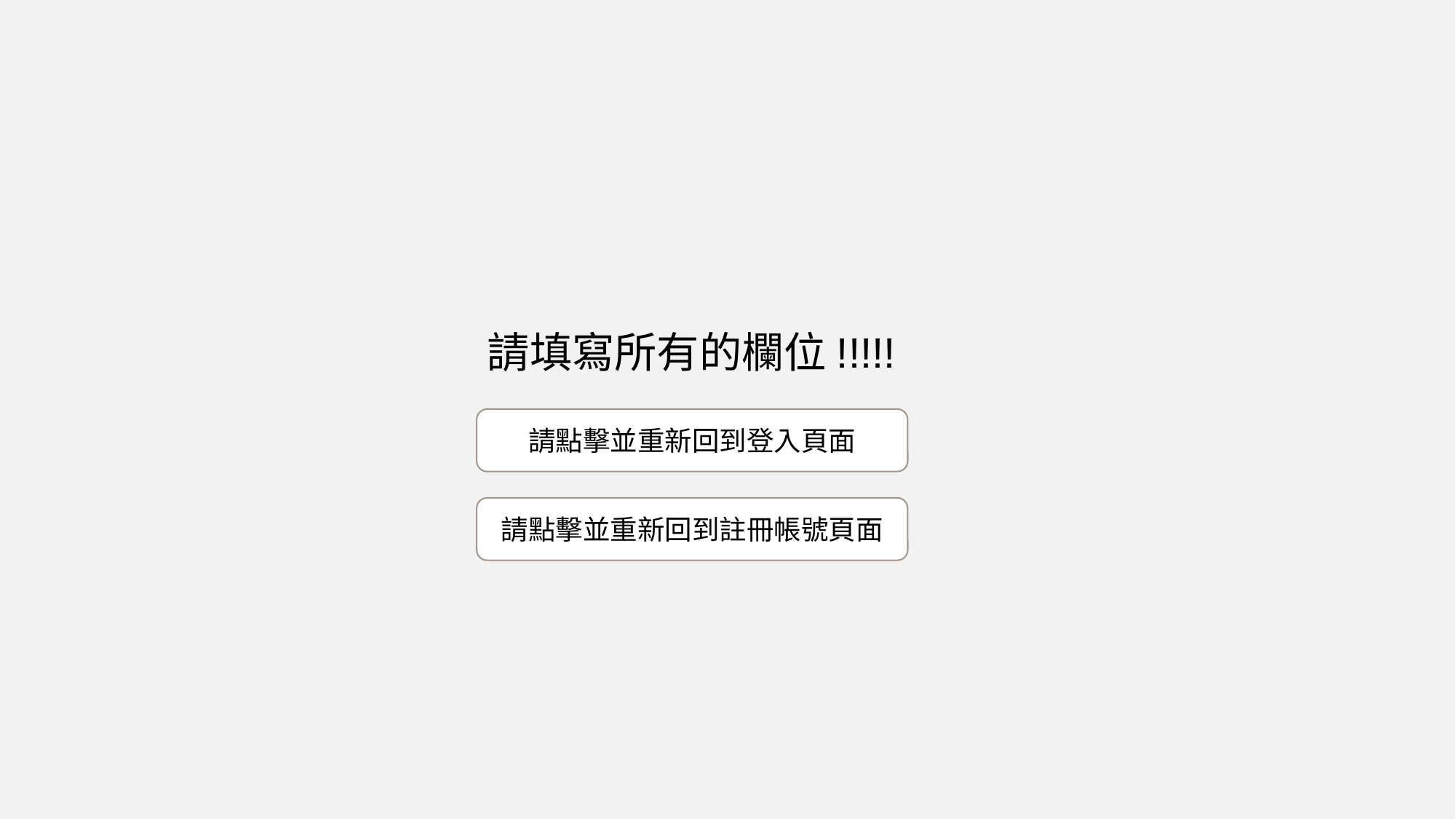

請填寫所有的欄位!!!!!
請點擊並重新回到登入頁面
請點擊並重新回到註冊帳號頁面